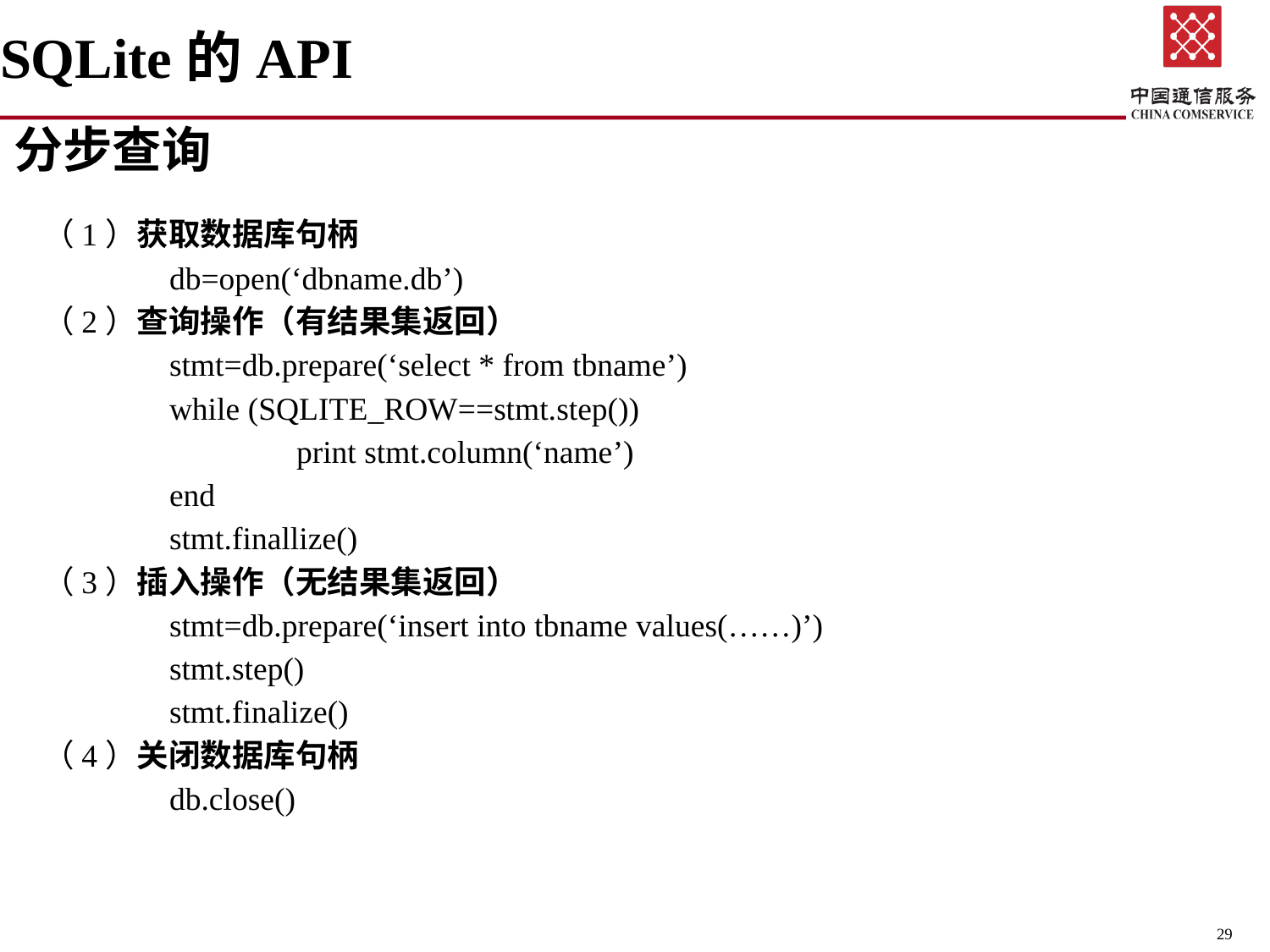

# SQLite的API
分步查询
（1）获取数据库句柄
	db=open(‘dbname.db’)
（2）查询操作（有结果集返回）
	stmt=db.prepare(‘select * from tbname’)
	while (SQLITE_ROW==stmt.step())
		print stmt.column(‘name’)
	end
	stmt.finallize()
（3）插入操作（无结果集返回）
	stmt=db.prepare(‘insert into tbname values(……)’)
	stmt.step()
	stmt.finalize()
（4）关闭数据库句柄
	db.close()